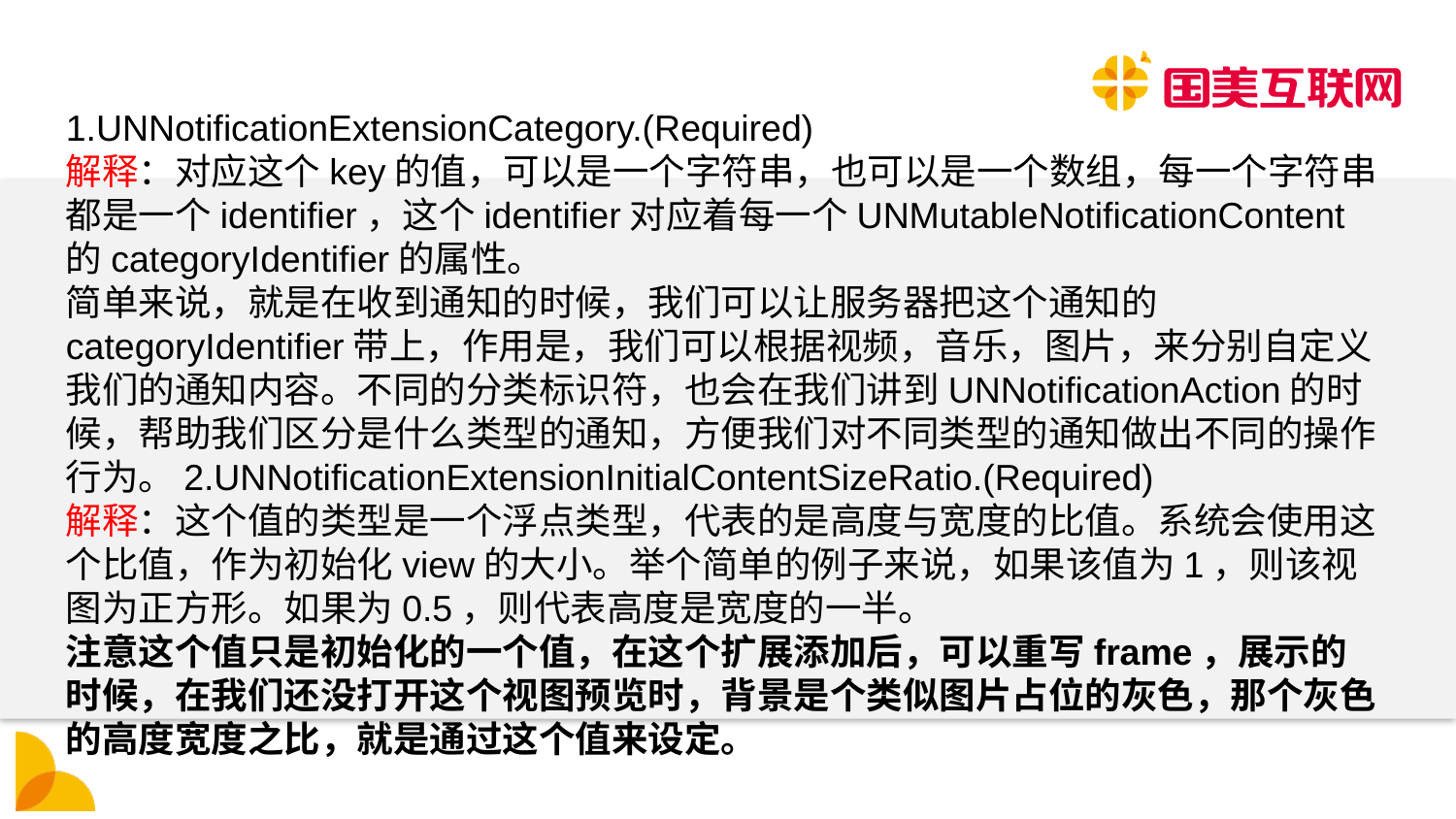

1.UNNotificationExtensionCategory.(Required)
解释：对应这个key的值，可以是一个字符串，也可以是一个数组，每一个字符串都是一个identifier，这个identifier对应着每一个UNMutableNotificationContent的categoryIdentifier的属性。
简单来说，就是在收到通知的时候，我们可以让服务器把这个通知的categoryIdentifier带上，作用是，我们可以根据视频，音乐，图片，来分别自定义我们的通知内容。不同的分类标识符，也会在我们讲到UNNotificationAction的时候，帮助我们区分是什么类型的通知，方便我们对不同类型的通知做出不同的操作行为。2.UNNotificationExtensionInitialContentSizeRatio.(Required)
解释：这个值的类型是一个浮点类型，代表的是高度与宽度的比值。系统会使用这个比值，作为初始化view的大小。举个简单的例子来说，如果该值为1，则该视图为正方形。如果为0.5，则代表高度是宽度的一半。
注意这个值只是初始化的一个值，在这个扩展添加后，可以重写frame，展示的时候，在我们还没打开这个视图预览时，背景是个类似图片占位的灰色，那个灰色的高度宽度之比，就是通过这个值来设定。